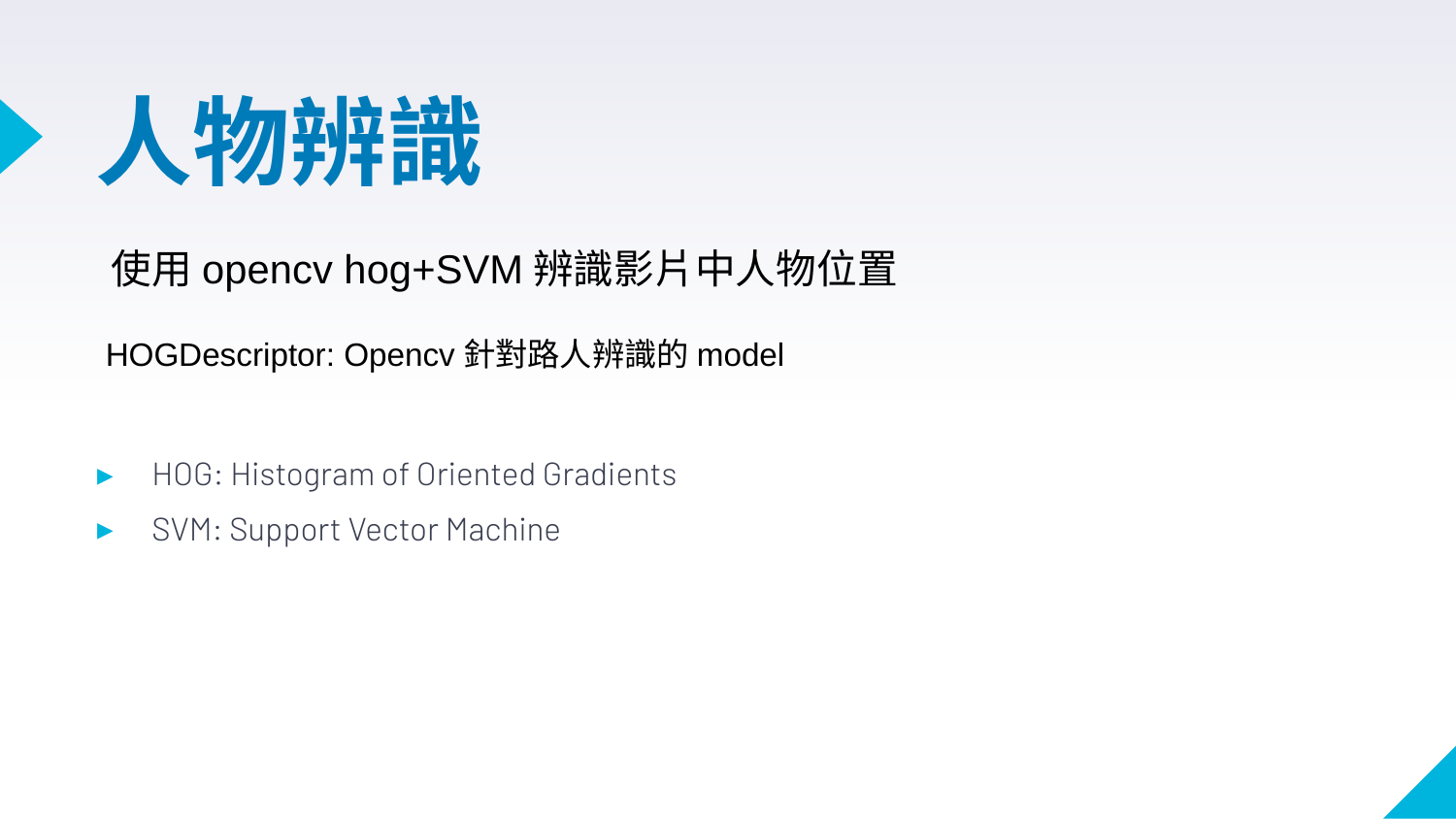

# 人物辨識
使用opencv hog+SVM辨識影片中人物位置
HOGDescriptor: Opencv針對路人辨識的model
HOG: Histogram of Oriented Gradients
SVM: Support Vector Machine